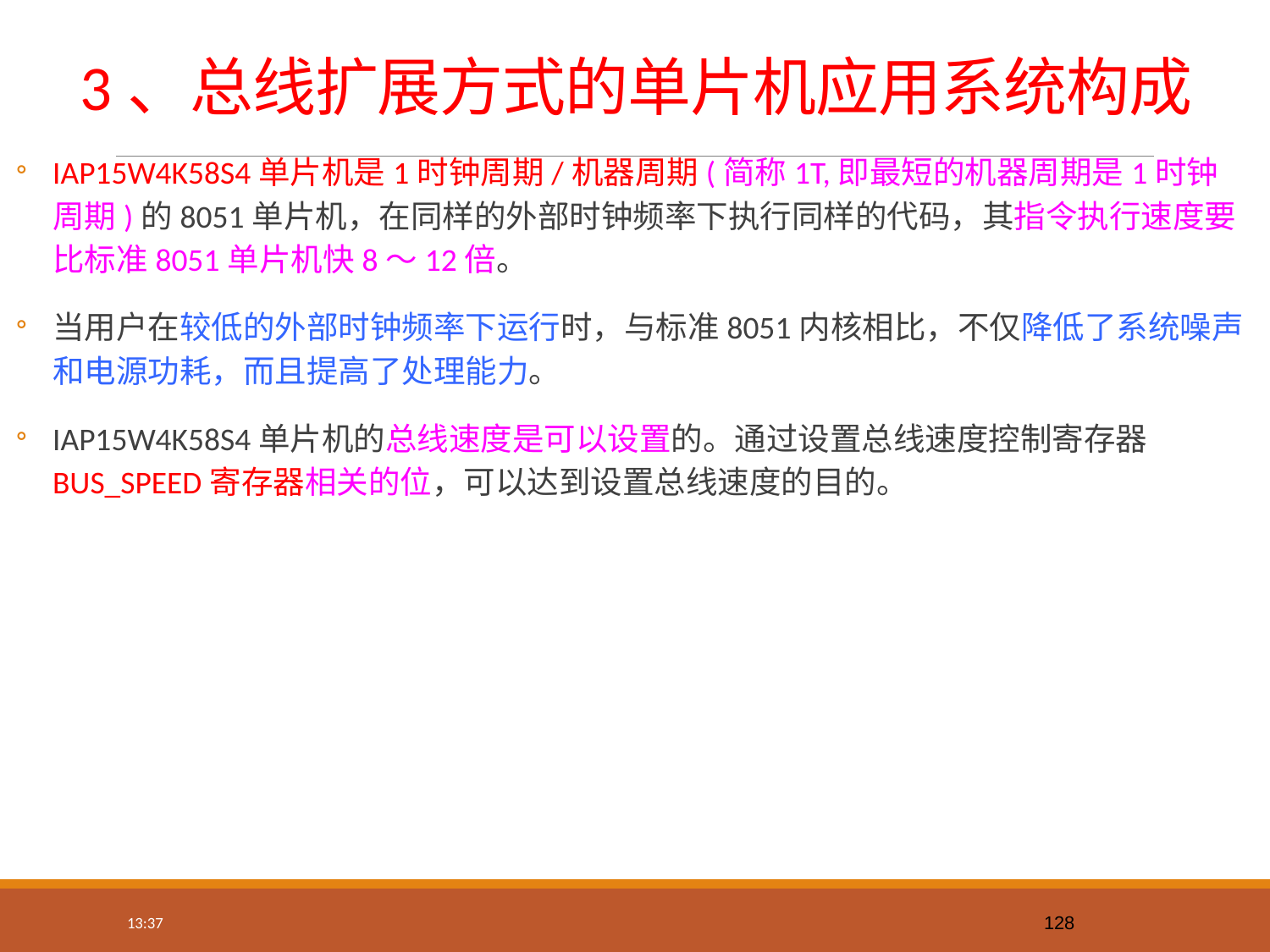

# 3、总线扩展方式的单片机应用系统构成
IAP15W4K58S4单片机是1时钟周期/机器周期(简称1T,即最短的机器周期是1时钟周期)的8051单片机，在同样的外部时钟频率下执行同样的代码，其指令执行速度要比标准8051单片机快8～12倍。
当用户在较低的外部时钟频率下运行时，与标准8051内核相比，不仅降低了系统噪声和电源功耗，而且提高了处理能力。
IAP15W4K58S4单片机的总线速度是可以设置的。通过设置总线速度控制寄存器BUS_SPEED寄存器相关的位，可以达到设置总线速度的目的。
128
13:37